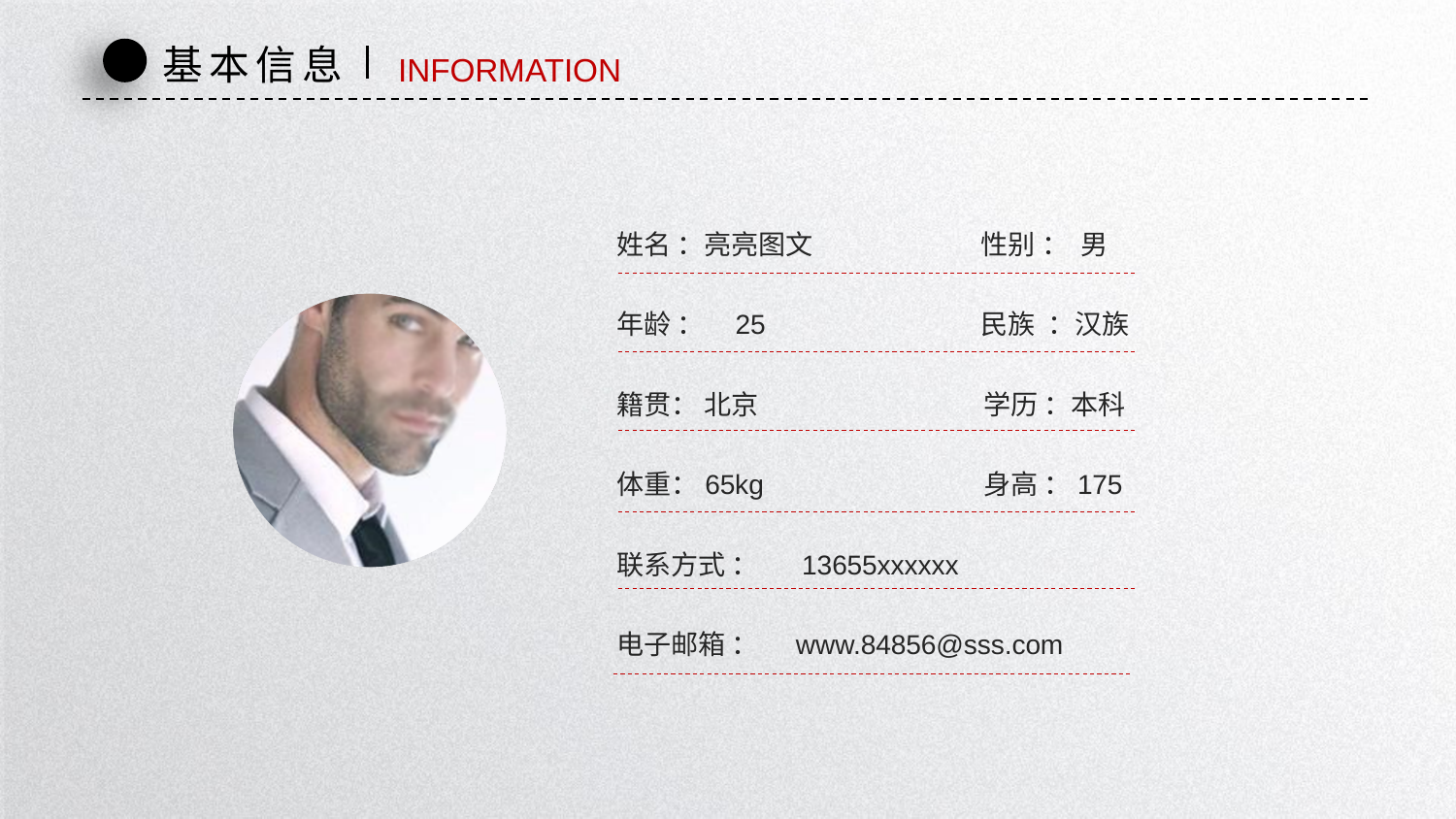

基本信息

INFORMATION
姓名 ：亮亮图文
性别 ：  男

年龄 ：    25
民族  ：汉族
籍贯： 北京
学历 ：本科
体重：65kg
身高 ：175
联系方式 ：      13655xxxxxx
电子邮箱 ：     www.84856@sss.com